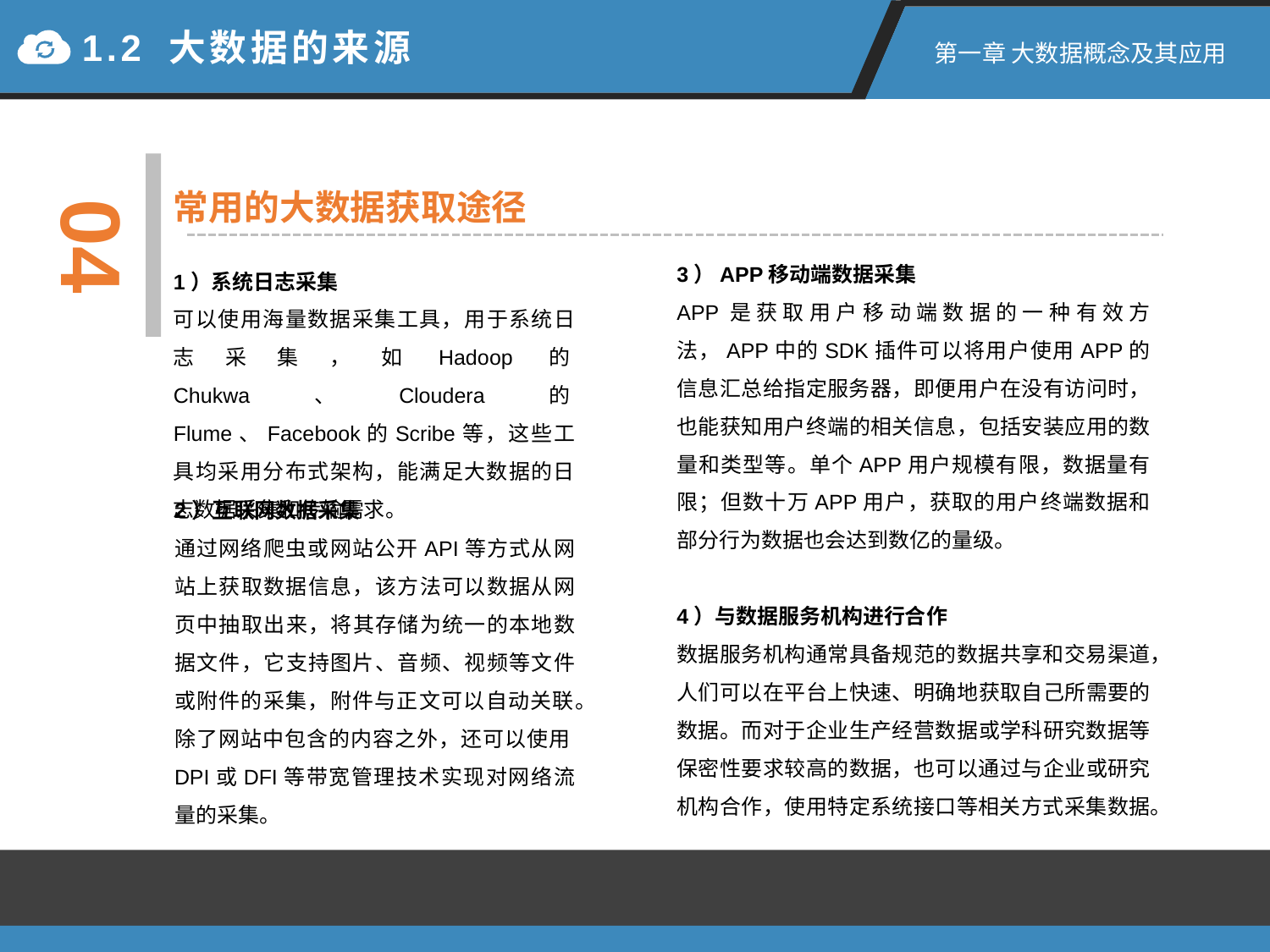

1.2 大数据的来源

第一章 大数据概念及其应用

04
常用的大数据获取途径
1）系统日志采集
可以使用海量数据采集工具，用于系统日志采集，如Hadoop的Chukwa、Cloudera的Flume、Facebook的Scribe等，这些工具均采用分布式架构，能满足大数据的日志数据采集和传输需求。
3）APP移动端数据采集
APP是获取用户移动端数据的一种有效方法，APP中的SDK插件可以将用户使用APP的信息汇总给指定服务器，即便用户在没有访问时，也能获知用户终端的相关信息，包括安装应用的数量和类型等。单个APP用户规模有限，数据量有限；但数十万APP用户，获取的用户终端数据和部分行为数据也会达到数亿的量级。

4）与数据服务机构进行合作
数据服务机构通常具备规范的数据共享和交易渠道，人们可以在平台上快速、明确地获取自己所需要的数据。而对于企业生产经营数据或学科研究数据等保密性要求较高的数据，也可以通过与企业或研究机构合作，使用特定系统接口等相关方式采集数据。

2）互联网数据采集
通过网络爬虫或网站公开API等方式从网站上获取数据信息，该方法可以数据从网页中抽取出来，将其存储为统一的本地数据文件，它支持图片、音频、视频等文件或附件的采集，附件与正文可以自动关联。除了网站中包含的内容之外，还可以使用DPI或DFI等带宽管理技术实现对网络流量的采集。